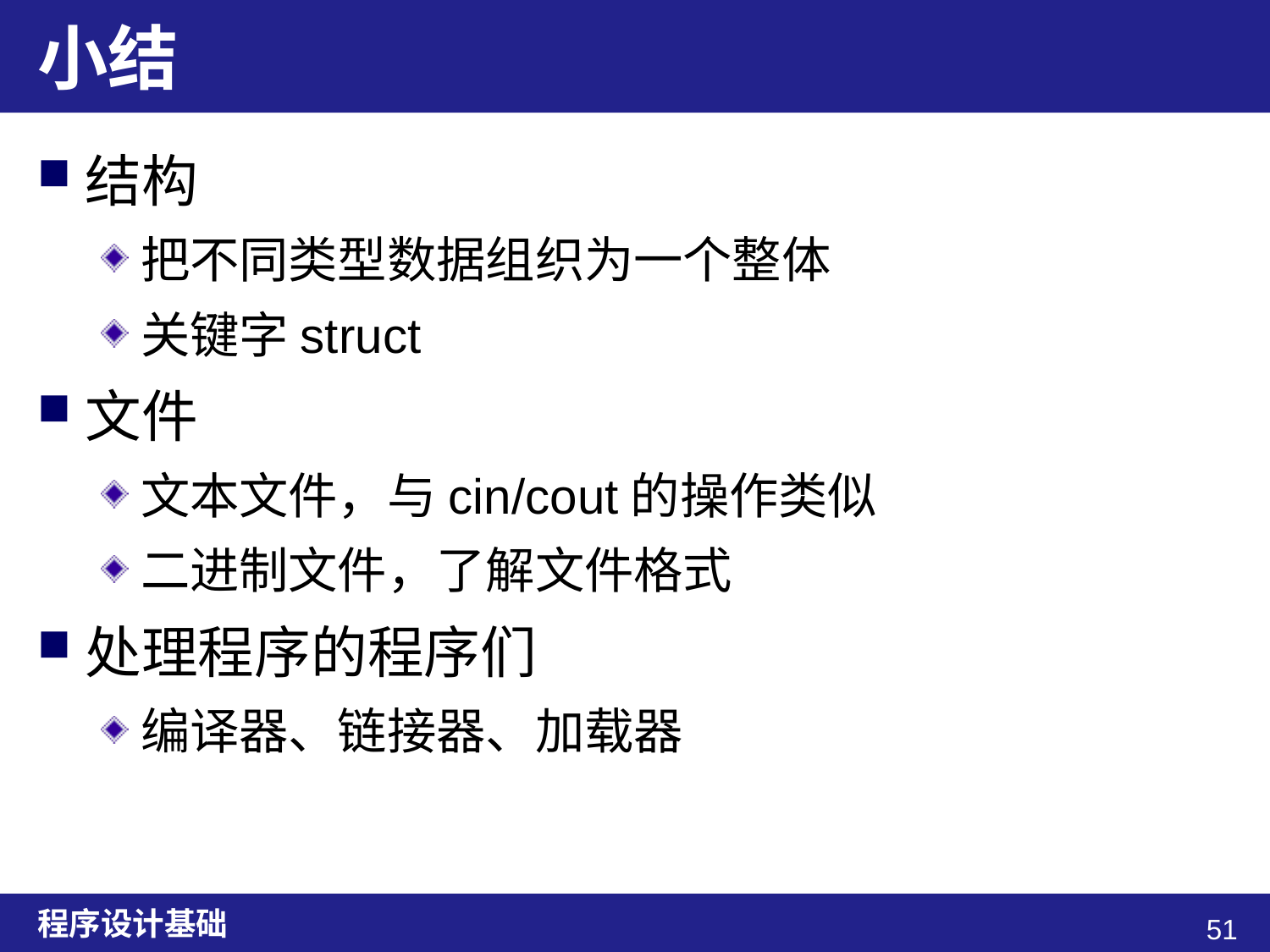

# 小结
结构
把不同类型数据组织为一个整体
关键字struct
文件
文本文件，与cin/cout的操作类似
二进制文件，了解文件格式
处理程序的程序们
编译器、链接器、加载器